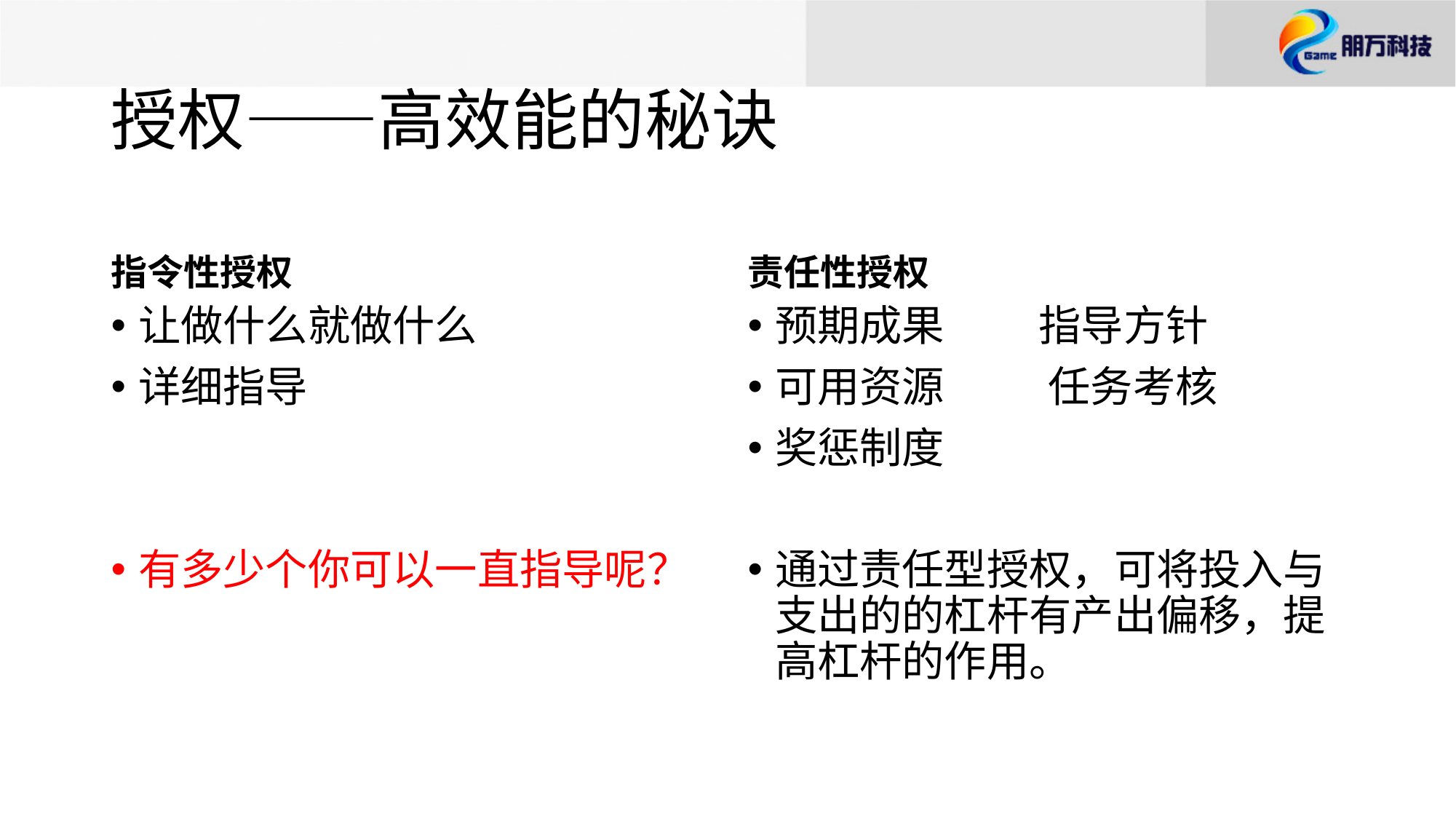

# 授权——高效能的秘诀
指令性授权
责任性授权
让做什么就做什么
详细指导

有多少个你可以一直指导呢？
预期成果          指导方针
可用资源           任务考核
奖惩制度

通过责任型授权，可将投入与支出的的杠杆有产出偏移，提高杠杆的作用。